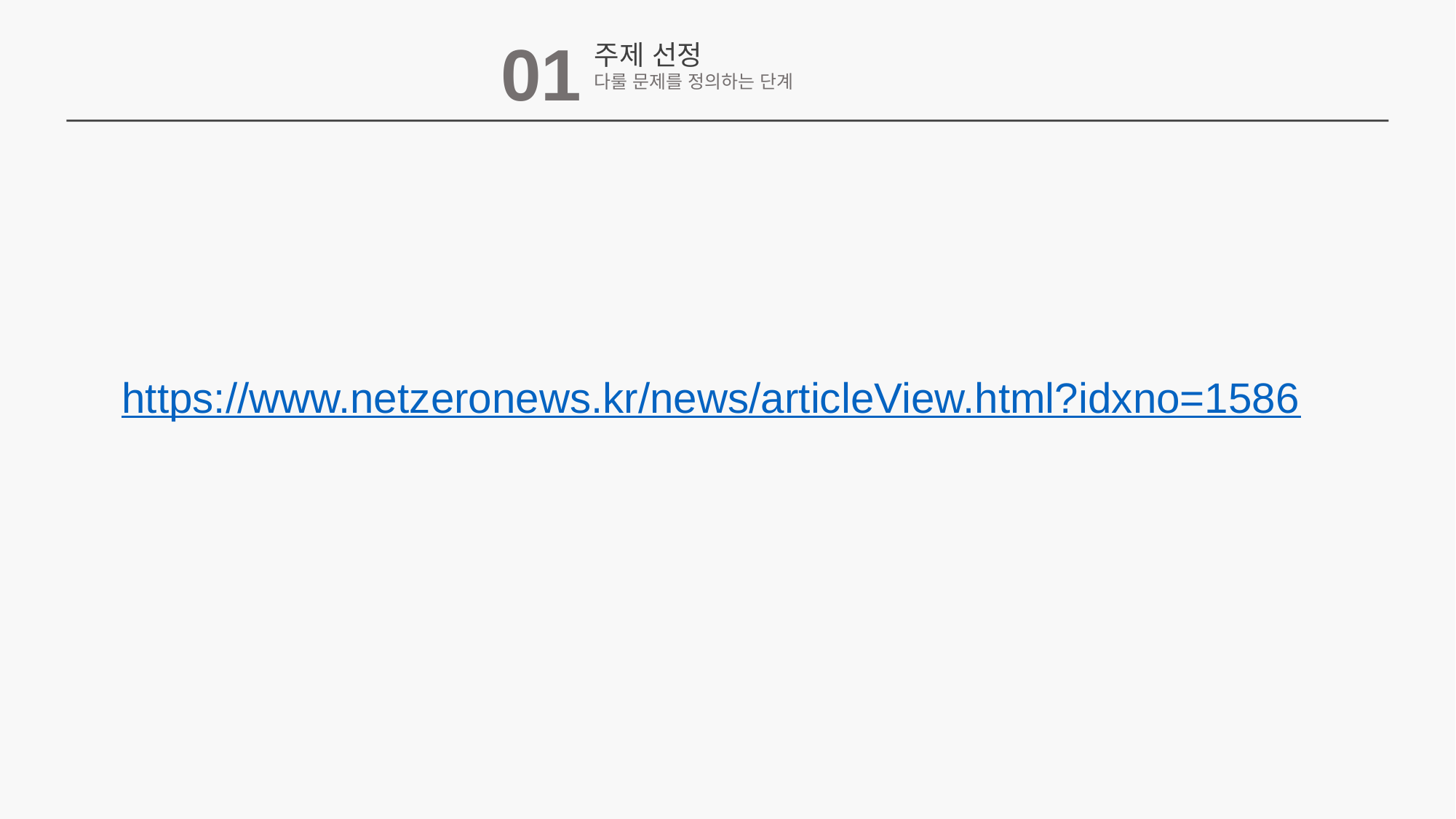

01
주제 선정
다룰 문제를 정의하는 단계

https://www.netzeronews.kr/news/articleView.html?idxno=1586